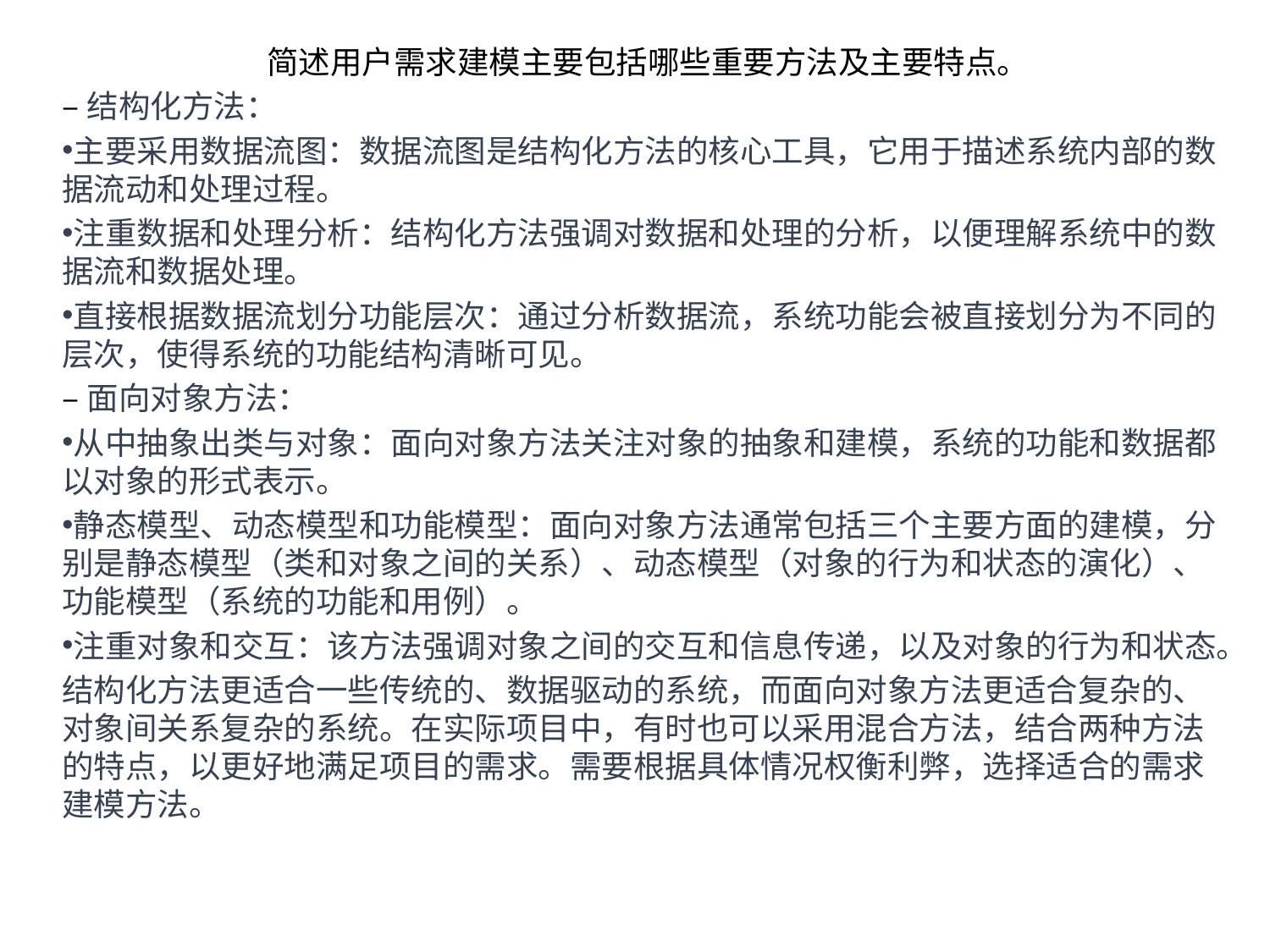

简述用户需求建模主要包括哪些重要方法及主要特点。
–结构化方法：
主要采用数据流图：数据流图是结构化方法的核心工具，它用于描述系统内部的数据流动和处理过程。
注重数据和处理分析：结构化方法强调对数据和处理的分析，以便理解系统中的数据流和数据处理。
直接根据数据流划分功能层次：通过分析数据流，系统功能会被直接划分为不同的层次，使得系统的功能结构清晰可见。
–面向对象方法：
从中抽象出类与对象：面向对象方法关注对象的抽象和建模，系统的功能和数据都以对象的形式表示。
静态模型、动态模型和功能模型：面向对象方法通常包括三个主要方面的建模，分别是静态模型（类和对象之间的关系）、动态模型（对象的行为和状态的演化）、功能模型（系统的功能和用例）。
注重对象和交互：该方法强调对象之间的交互和信息传递，以及对象的行为和状态。
结构化方法更适合一些传统的、数据驱动的系统，而面向对象方法更适合复杂的、对象间关系复杂的系统。在实际项目中，有时也可以采用混合方法，结合两种方法的特点，以更好地满足项目的需求。需要根据具体情况权衡利弊，选择适合的需求建模方法。